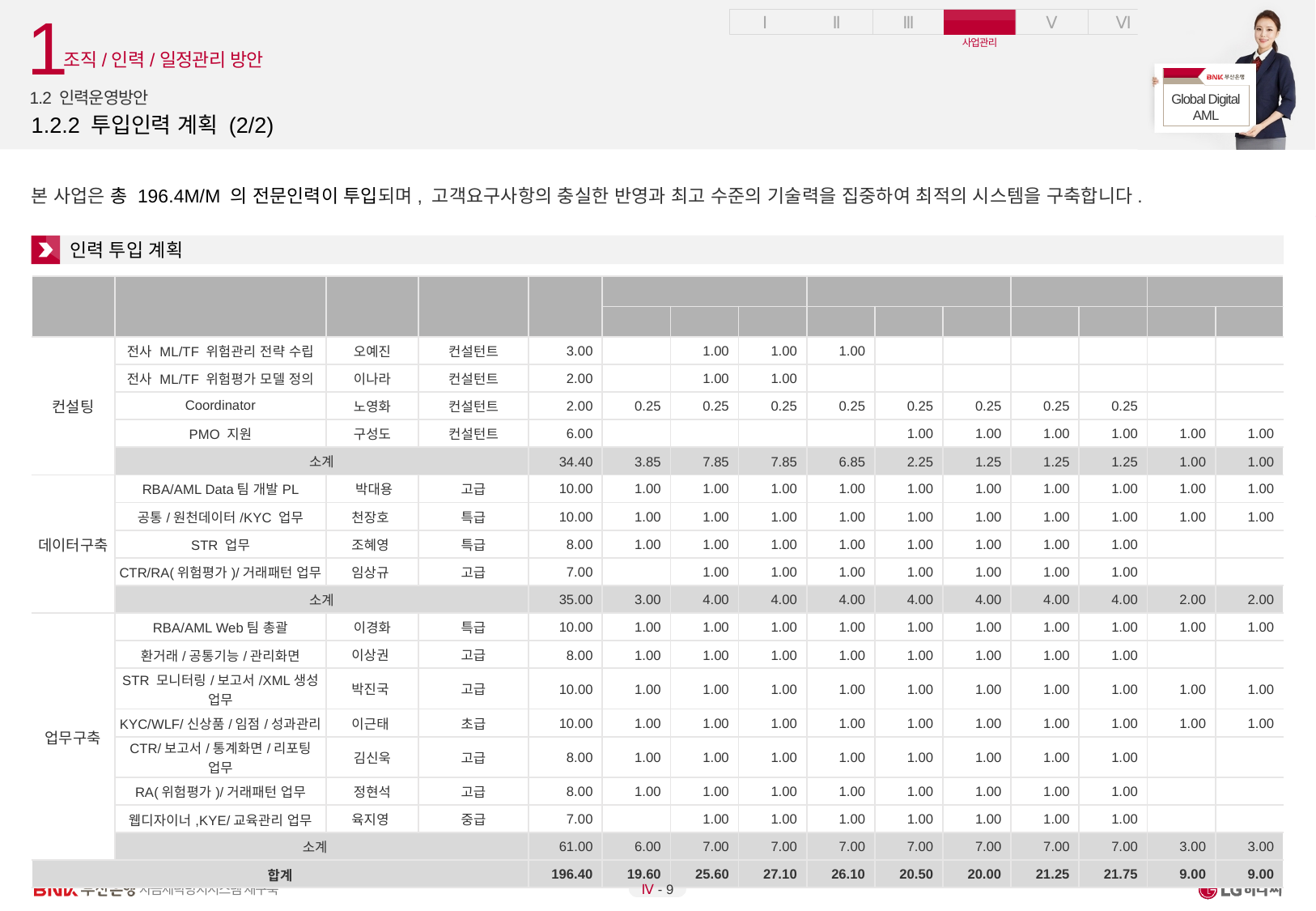

1
조직/인력/일정관리 방안
1.2 인력운영방안
# 1.2.2 투입인력 계획 (2/2)
본 사업은 총 196.4M/M 의 전문인력이 투입되며, 고객요구사항의 충실한 반영과 최고 수준의 기술력을 집중하여 최적의 시스템을 구축합니다.
인력 투입 계획

| 팀 | 업무구분 | 성명 | 등급 | 소계 | 컨설팅/분석/설계 |  |  | 개발 |  |  | 테스트/이행 |  | 안정화 |  |
| --- | --- | --- | --- | --- | --- | --- | --- | --- | --- | --- | --- | --- | --- | --- |
|  |  |  |  |  | M1 | M2 | M3 | M4 | M5 | M6 | M7 | M8 | M9 | M10 |
| 컨설팅 | 전사 ML/TF 위험관리 전략 수립 | 오예진 | 컨설턴트 | 3.00 |  | 1.00 | 1.00 | 1.00 |  |  |  |  |  |  |
|  | 전사 ML/TF 위험평가 모델 정의 | 이나라 | 컨설턴트 | 2.00 |  | 1.00 | 1.00 |  |  |  |  |  |  |  |
|  | Coordinator | 노영화 | 컨설턴트 | 2.00 | 0.25 | 0.25 | 0.25 | 0.25 | 0.25 | 0.25 | 0.25 | 0.25 |  |  |
|  | PMO 지원 | 구성도 | 컨설턴트 | 6.00 |  |  |  |  | 1.00 | 1.00 | 1.00 | 1.00 | 1.00 | 1.00 |
|  | 소계 |  |  | 34.40 | 3.85 | 7.85 | 7.85 | 6.85 | 2.25 | 1.25 | 1.25 | 1.25 | 1.00 | 1.00 |
| 데이터구축 | RBA/AML Data팀 개발PL | 박대용 | 고급 | 10.00 | 1.00 | 1.00 | 1.00 | 1.00 | 1.00 | 1.00 | 1.00 | 1.00 | 1.00 | 1.00 |
|  | 공통/원천데이터/KYC 업무 | 천장호 | 특급 | 10.00 | 1.00 | 1.00 | 1.00 | 1.00 | 1.00 | 1.00 | 1.00 | 1.00 | 1.00 | 1.00 |
|  | STR 업무 | 조혜영 | 특급 | 8.00 | 1.00 | 1.00 | 1.00 | 1.00 | 1.00 | 1.00 | 1.00 | 1.00 |  |  |
|  | CTR/RA(위험평가)/거래패턴 업무 | 임상규 | 고급 | 7.00 |  | 1.00 | 1.00 | 1.00 | 1.00 | 1.00 | 1.00 | 1.00 |  |  |
|  | 소계 |  |  | 35.00 | 3.00 | 4.00 | 4.00 | 4.00 | 4.00 | 4.00 | 4.00 | 4.00 | 2.00 | 2.00 |
| 업무구축 | RBA/AML Web팀 총괄 | 이경화 | 특급 | 10.00 | 1.00 | 1.00 | 1.00 | 1.00 | 1.00 | 1.00 | 1.00 | 1.00 | 1.00 | 1.00 |
|  | 환거래/공통기능/관리화면 | 이상권 | 고급 | 8.00 | 1.00 | 1.00 | 1.00 | 1.00 | 1.00 | 1.00 | 1.00 | 1.00 |  |  |
|  | STR 모니터링/보고서/XML생성 업무 | 박진국 | 고급 | 10.00 | 1.00 | 1.00 | 1.00 | 1.00 | 1.00 | 1.00 | 1.00 | 1.00 | 1.00 | 1.00 |
|  | KYC/WLF/신상품/임점/성과관리 | 이근태 | 초급 | 10.00 | 1.00 | 1.00 | 1.00 | 1.00 | 1.00 | 1.00 | 1.00 | 1.00 | 1.00 | 1.00 |
|  | CTR/보고서/통계화면/리포팅 업무 | 김신욱 | 고급 | 8.00 | 1.00 | 1.00 | 1.00 | 1.00 | 1.00 | 1.00 | 1.00 | 1.00 |  |  |
|  | RA(위험평가)/거래패턴 업무 | 정현석 | 고급 | 8.00 | 1.00 | 1.00 | 1.00 | 1.00 | 1.00 | 1.00 | 1.00 | 1.00 |  |  |
|  | 웹디자이너,KYE/교육관리 업무 | 육지영 | 중급 | 7.00 |  | 1.00 | 1.00 | 1.00 | 1.00 | 1.00 | 1.00 | 1.00 |  |  |
|  | 소계 |  |  | 61.00 | 6.00 | 7.00 | 7.00 | 7.00 | 7.00 | 7.00 | 7.00 | 7.00 | 3.00 | 3.00 |
| 합계 |  |  |  | 196.40 | 19.60 | 25.60 | 27.10 | 26.10 | 20.50 | 20.00 | 21.25 | 21.75 | 9.00 | 9.00 |
Ⅳ - 9